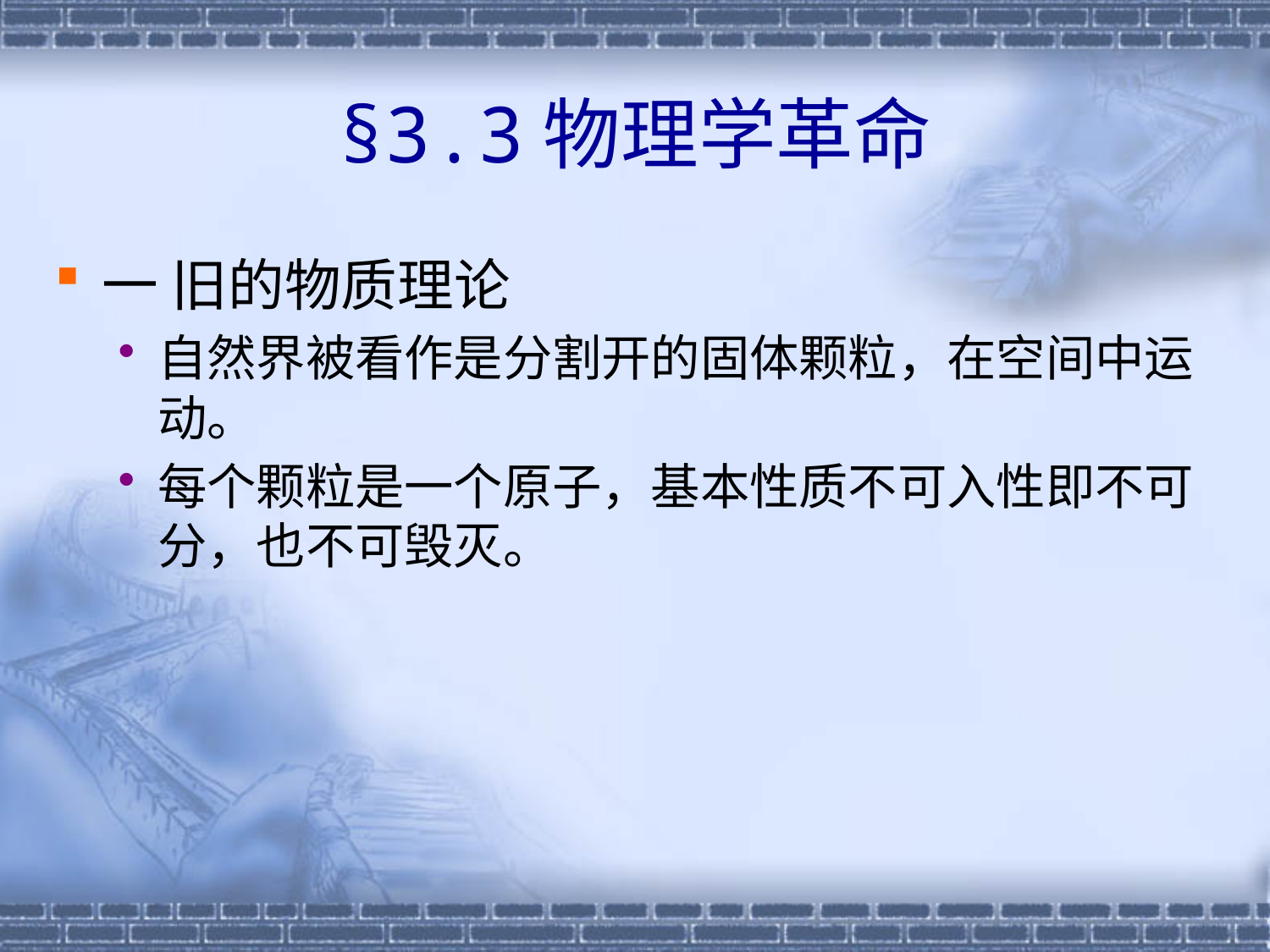

# §3.3物理学革命
一 旧的物质理论
自然界被看作是分割开的固体颗粒，在空间中运动。
每个颗粒是一个原子，基本性质不可入性即不可分，也不可毁灭。